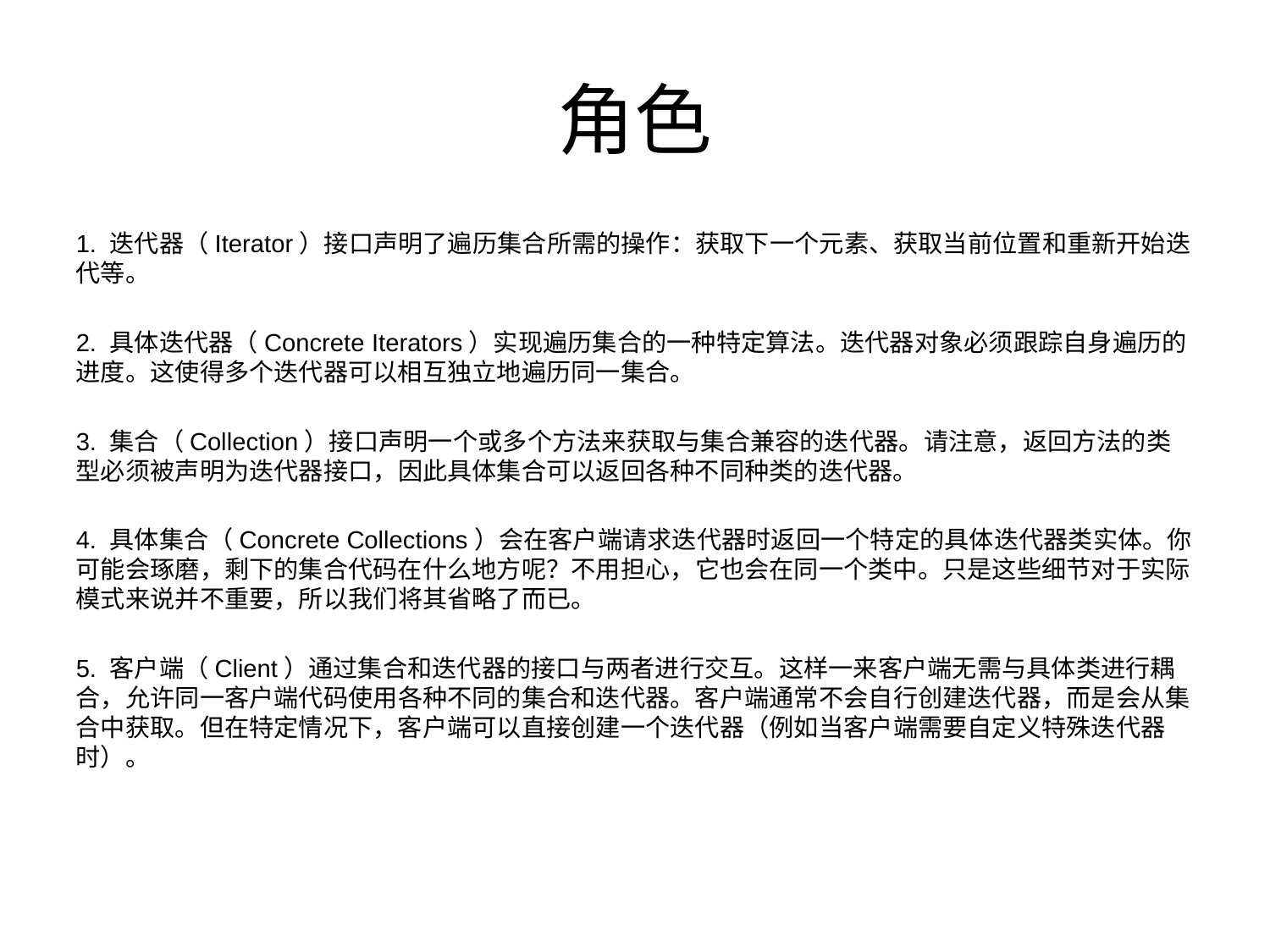

# 角色
1. 迭代器（Iterator）接口声明了遍历集合所需的操作：获取下一个元素、获取当前位置和重新开始迭代等。

2. 具体迭代器（Concrete Iterators）实现遍历集合的一种特定算法。迭代器对象必须跟踪自身遍历的进度。这使得多个迭代器可以相互独立地遍历同一集合。

3. 集合（Collection）接口声明一个或多个方法来获取与集合兼容的迭代器。请注意，返回方法的类型必须被声明为迭代器接口，因此具体集合可以返回各种不同种类的迭代器。

4. 具体集合（Concrete Collections）会在客户端请求迭代器时返回一个特定的具体迭代器类实体。你可能会琢磨，剩下的集合代码在什么地方呢？不用担心，它也会在同一个类中。只是这些细节对于实际模式来说并不重要，所以我们将其省略了而已。

5. 客户端（Client）通过集合和迭代器的接口与两者进行交互。这样一来客户端无需与具体类进行耦合，允许同一客户端代码使用各种不同的集合和迭代器。客户端通常不会自行创建迭代器，而是会从集合中获取。但在特定情况下，客户端可以直接创建一个迭代器（例如当客户端需要自定义特殊迭代器时）。